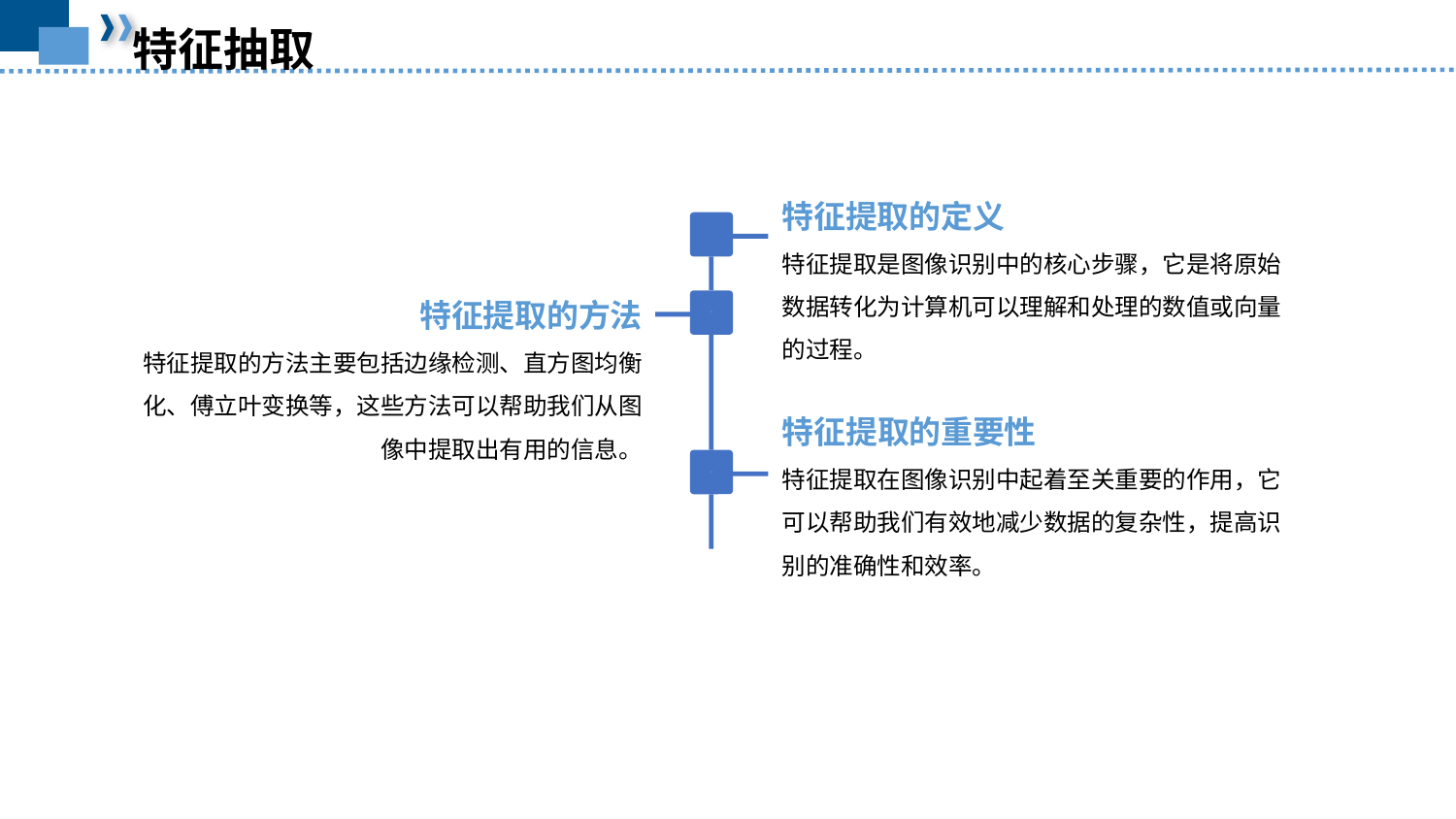

特征抽取

特征提取的定义
特征提取是图像识别中的核心步骤，它是将原始数据转化为计算机可以理解和处理的数值或向量的过程。
1

特征提取的方法
特征提取的方法主要包括边缘检测、直方图均衡化、傅立叶变换等，这些方法可以帮助我们从图像中提取出有用的信息。
2

特征提取的重要性
特征提取在图像识别中起着至关重要的作用，它可以帮助我们有效地减少数据的复杂性，提高识别的准确性和效率。
3